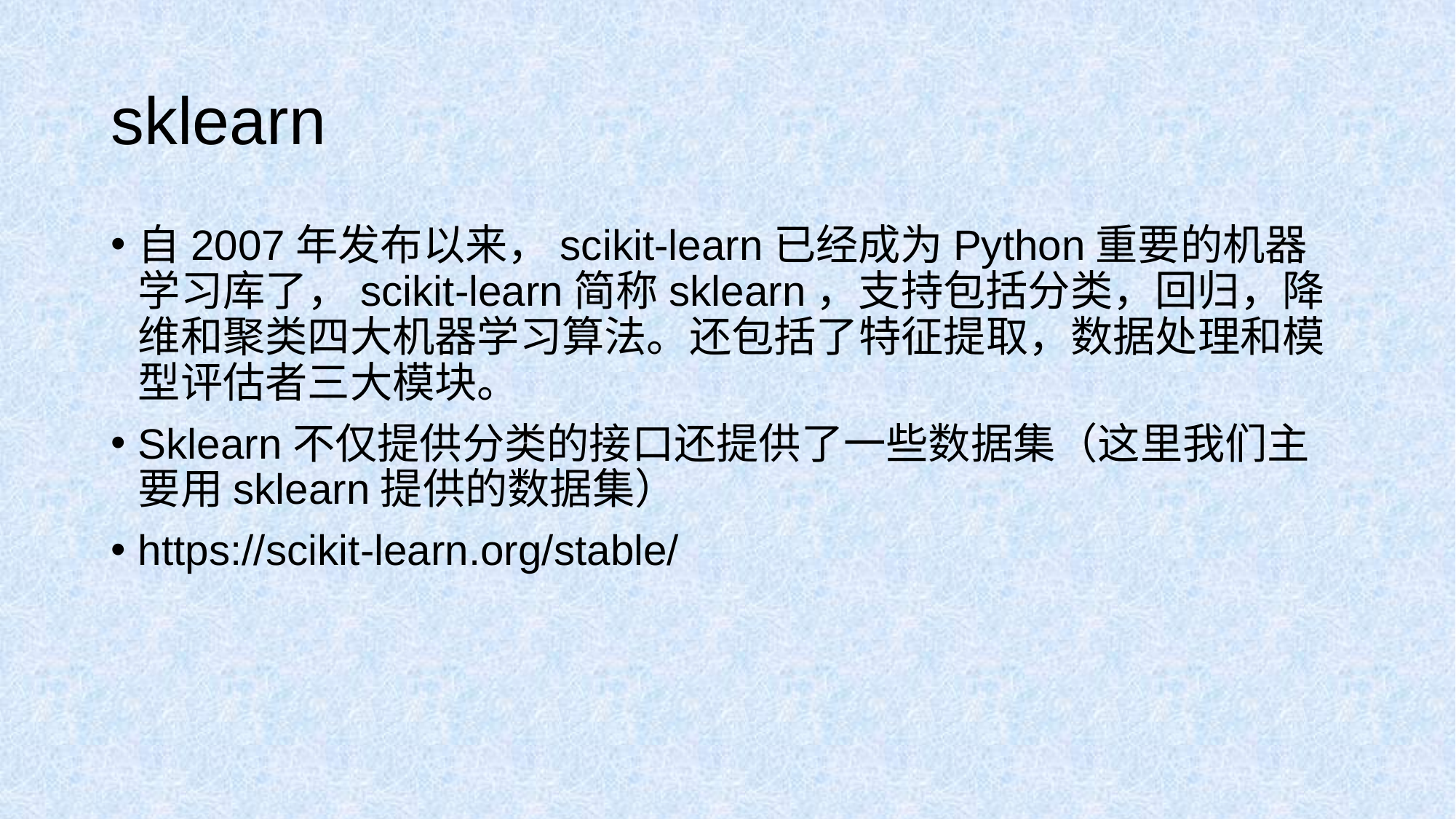

# sklearn
自2007年发布以来，scikit-learn已经成为Python重要的机器学习库了，scikit-learn简称sklearn，支持包括分类，回归，降维和聚类四大机器学习算法。还包括了特征提取，数据处理和模型评估者三大模块。
Sklearn不仅提供分类的接口还提供了一些数据集（这里我们主要用sklearn提供的数据集）
https://scikit-learn.org/stable/